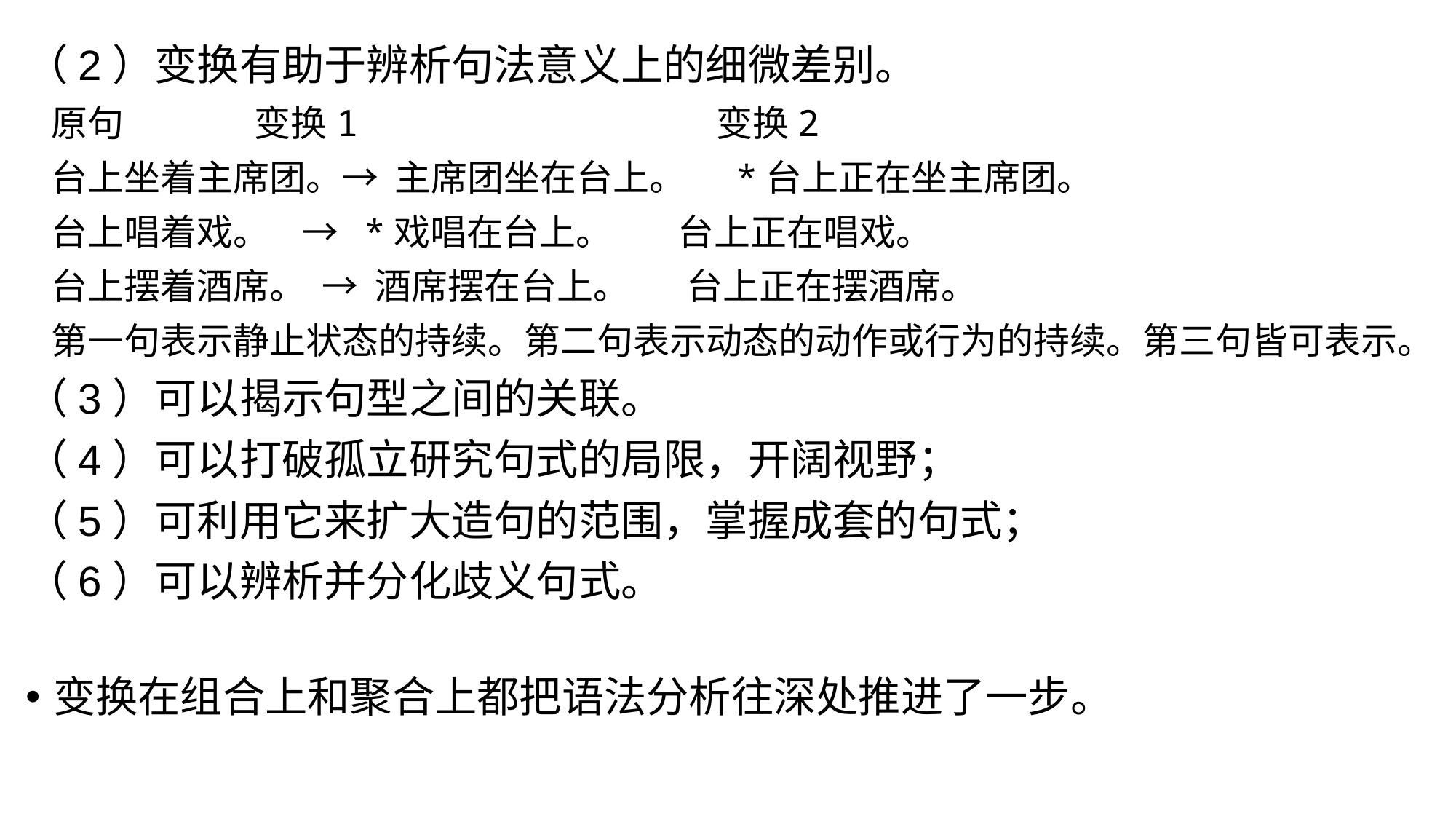

（2）变换有助于辨析句法意义上的细微差别。
  原句                变换1                变换2
  台上坐着主席团。→  主席团坐在台上。     *台上正在坐主席团。
  台上唱着戏。    →  *戏唱在台上。        台上正在唱戏。
  台上摆着酒席。  →  酒席摆在台上。       台上正在摆酒席。
  第一句表示静止状态的持续。第二句表示动态的动作或行为的持续。第三句皆可表示。
（3）可以揭示句型之间的关联。
（4）可以打破孤立研究句式的局限，开阔视野；
（5）可利用它来扩大造句的范围，掌握成套的句式；
（6）可以辨析并分化歧义句式。

变换在组合上和聚合上都把语法分析往深处推进了一步。